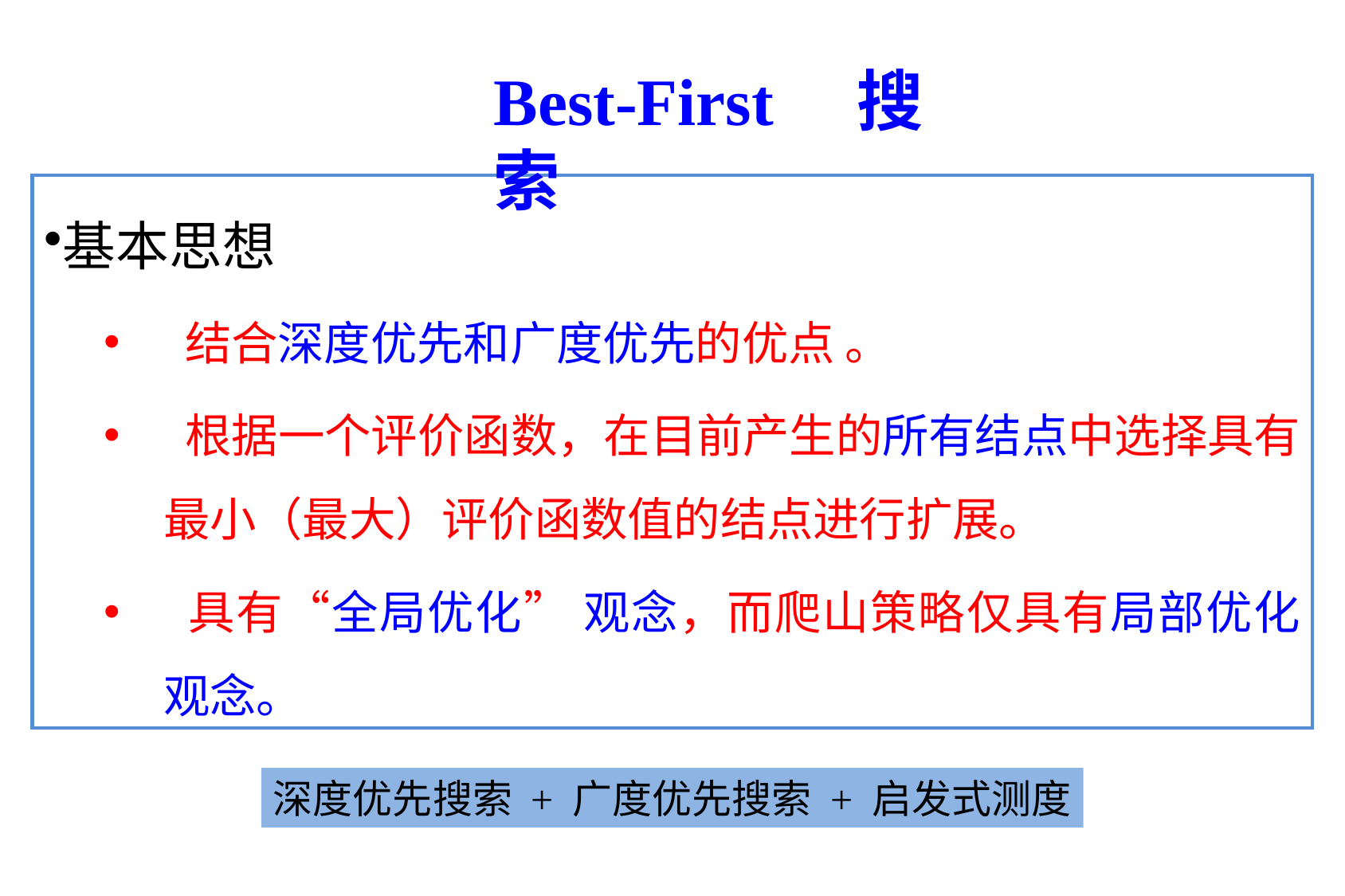

Best-First 搜索
基本思想
 结合深度优先和广度优先的优点 。
 根据一个评价函数，在目前产生的所有结点中选择具有最小（最大）评价函数值的结点进行扩展。
 具有“全局优化” 观念，而爬山策略仅具有局部优化观念。
深度优先搜索 + 广度优先搜索 + 启发式测度